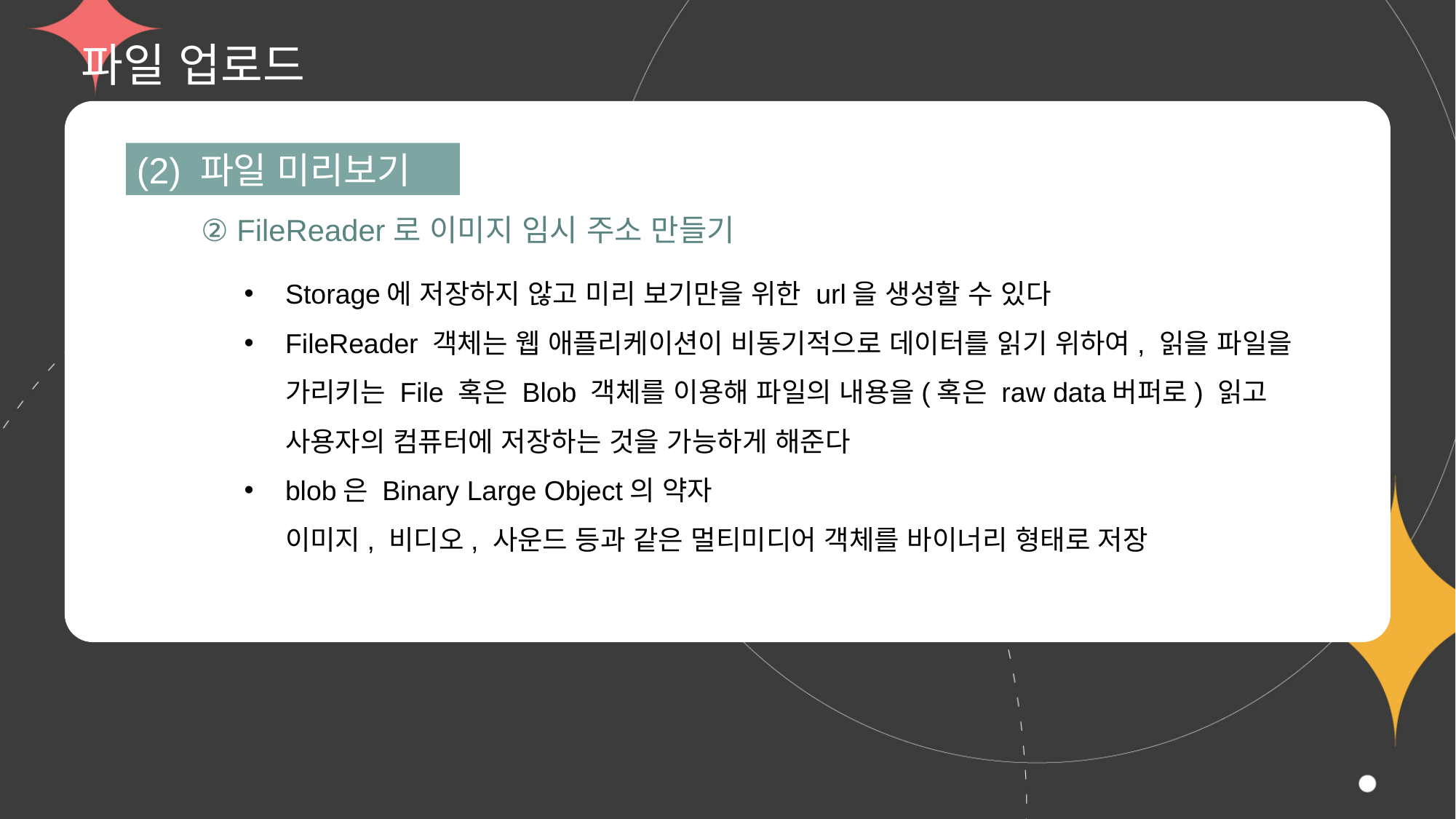

# 파일 업로드
(2) 파일 미리보기
② FileReader로 이미지 임시 주소 만들기
Storage에 저장하지 않고 미리 보기만을 위한 url을 생성할 수 있다
FileReader 객체는 웹 애플리케이션이 비동기적으로 데이터를 읽기 위하여, 읽을 파일을 가리키는 File 혹은 Blob 객체를 이용해 파일의 내용을(혹은 raw data버퍼로) 읽고 사용자의 컴퓨터에 저장하는 것을 가능하게 해준다
blob은 Binary Large Object의 약자
이미지, 비디오, 사운드 등과 같은 멀티미디어 객체를 바이너리 형태로 저장